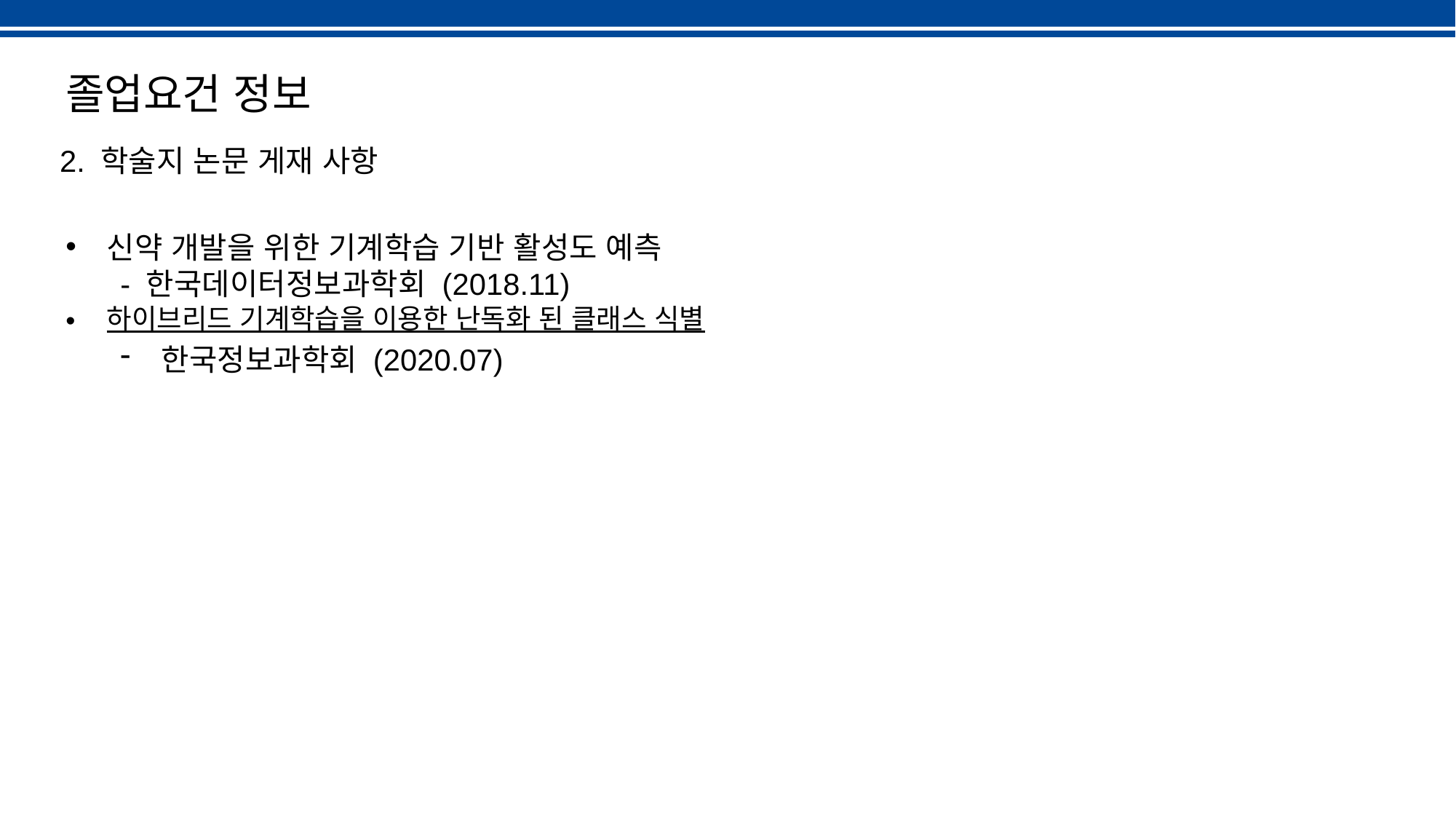

졸업요건 정보
2. 학술지 논문 게재 사항
신약 개발을 위한 기계학습 기반 활성도 예측
- 한국데이터정보과학회 (2018.11)
하이브리드 기계학습을 이용한 난독화 된 클래스 식별
한국정보과학회 (2020.07)